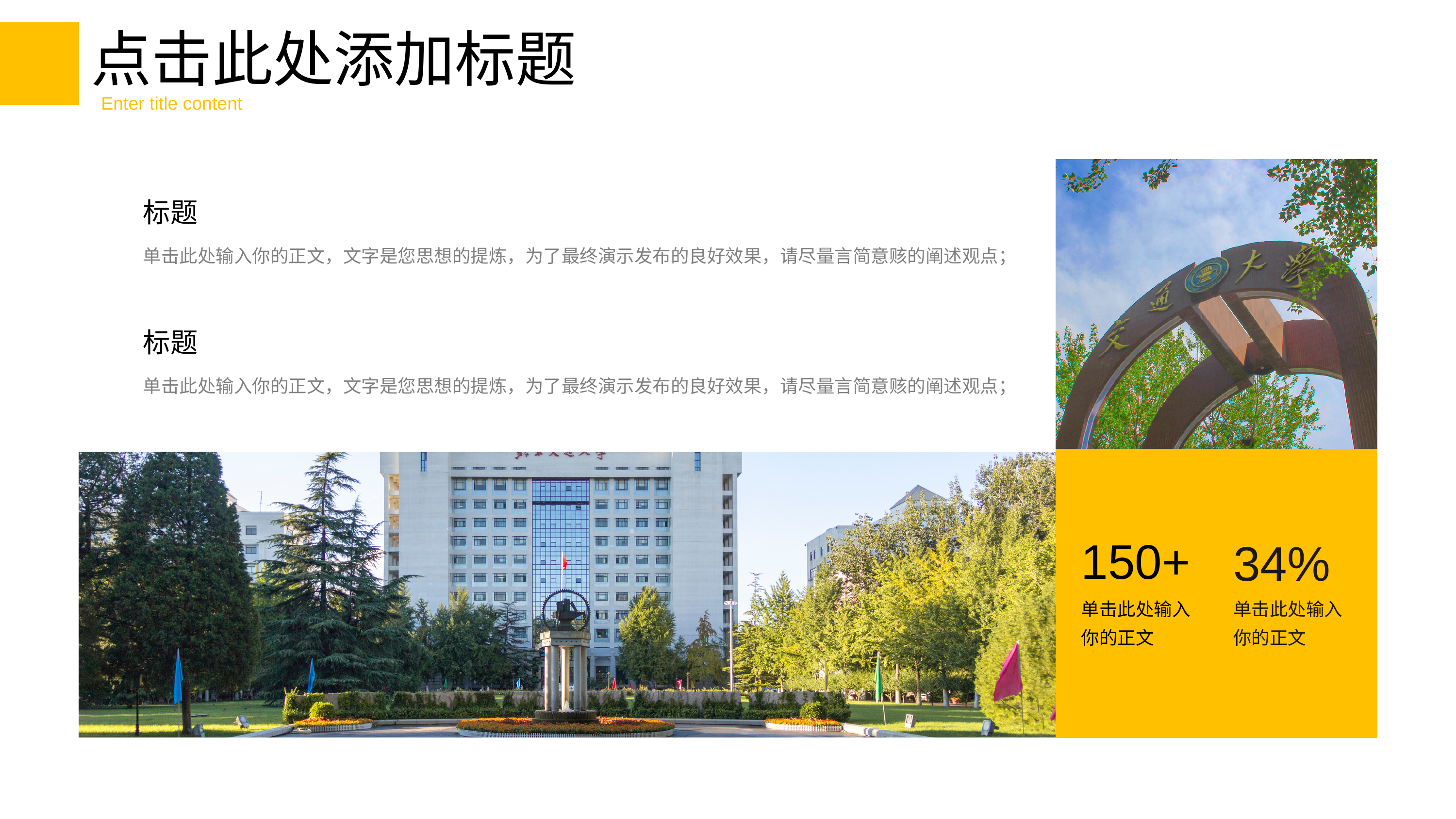

点击此处添加标题

Enter title content

标题
单击此处输入你的正文，文字是您思想的提炼，为了最终演示发布的良好效果，请尽量言简意赅的阐述观点；
标题
单击此处输入你的正文，文字是您思想的提炼，为了最终演示发布的良好效果，请尽量言简意赅的阐述观点；

150+
34%
单击此处输入你的正文
单击此处输入你的正文